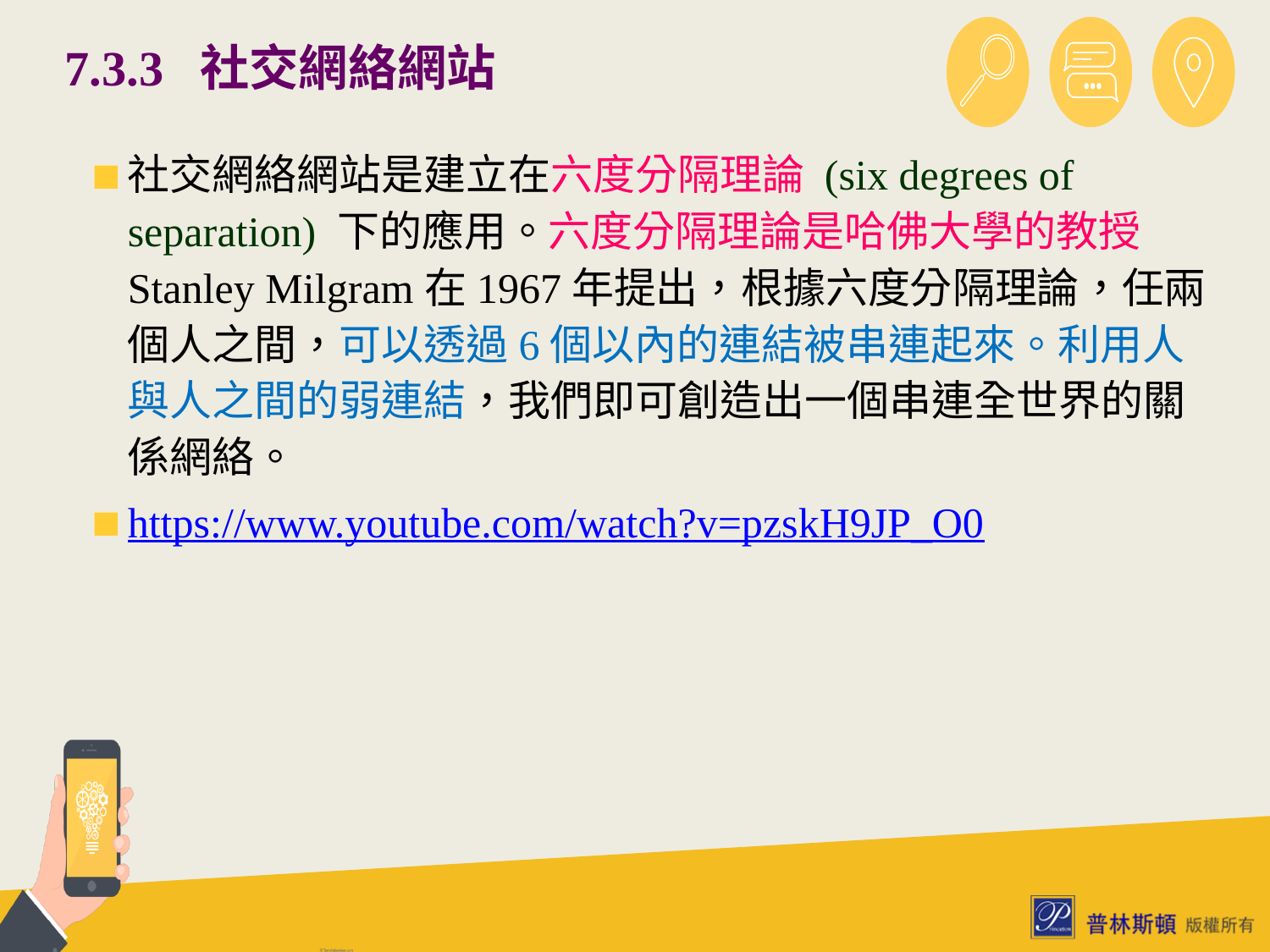

# 7.3.3  社交網絡網站
社交網絡網站是建立在六度分隔理論 (six degrees of separation) 下的應用。六度分隔理論是哈佛大學的教授Stanley Milgram在1967年提出，根據六度分隔理論，任兩個人之間，可以透過6個以內的連結被串連起來。利用人與人之間的弱連結，我們即可創造出一個串連全世界的關係網絡。
https://www.youtube.com/watch?v=pzskH9JP_O0